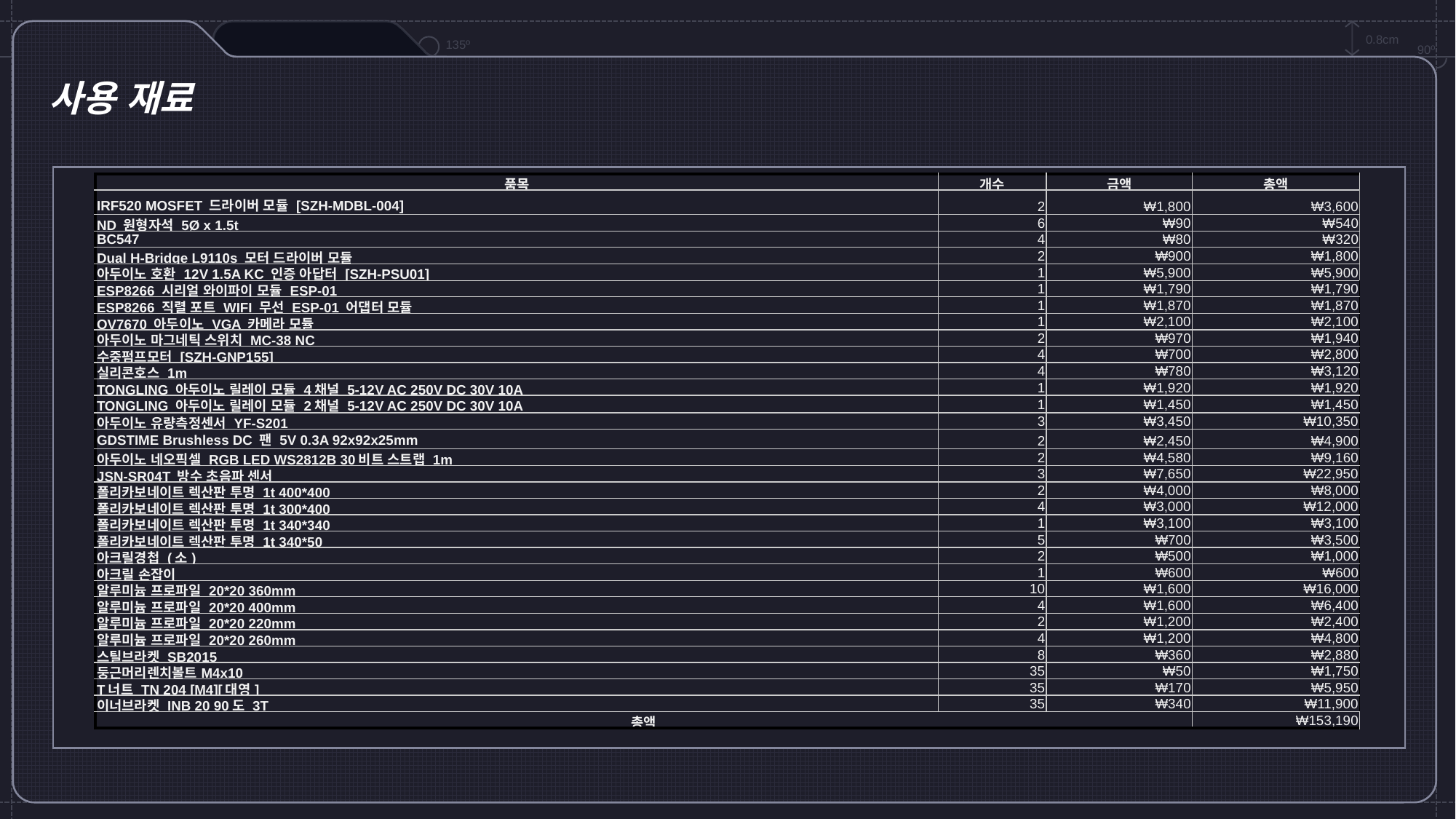

0.8cm
135º

90º

사용 재료

| 품목 | 개수 | 금액 | 총액 |
| --- | --- | --- | --- |
| IRF520 MOSFET 드라이버 모듈 [SZH-MDBL-004] | 2 | ₩1,800 | ₩3,600 |
| ND 원형자석 5Ø x 1.5t | 6 | ₩90 | ₩540 |
| BC547 | 4 | ₩80 | ₩320 |
| Dual H-Bridge L9110s 모터 드라이버 모듈 | 2 | ₩900 | ₩1,800 |
| 아두이노 호환 12V 1.5A KC 인증 아답터 [SZH-PSU01] | 1 | ₩5,900 | ₩5,900 |
| ESP8266 시리얼 와이파이 모듈 ESP-01 | 1 | ₩1,790 | ₩1,790 |
| ESP8266 직렬 포트 WIFI 무선 ESP-01 어댑터 모듈 | 1 | ₩1,870 | ₩1,870 |
| OV7670 아두이노 VGA 카메라 모듈 | 1 | ₩2,100 | ₩2,100 |
| 아두이노 마그네틱 스위치 MC-38 NC | 2 | ₩970 | ₩1,940 |
| 수중펌프모터 [SZH-GNP155] | 4 | ₩700 | ₩2,800 |
| 실리콘호스 1m | 4 | ₩780 | ₩3,120 |
| TONGLING 아두이노 릴레이 모듈 4채널 5-12V AC 250V DC 30V 10A | 1 | ₩1,920 | ₩1,920 |
| TONGLING 아두이노 릴레이 모듈 2채널 5-12V AC 250V DC 30V 10A | 1 | ₩1,450 | ₩1,450 |
| 아두이노 유량측정센서 YF-S201 | 3 | ₩3,450 | ₩10,350 |
| GDSTIME Brushless DC 팬 5V 0.3A 92x92x25mm | 2 | ₩2,450 | ₩4,900 |
| 아두이노 네오픽셀 RGB LED WS2812B 30비트 스트랩 1m | 2 | ₩4,580 | ₩9,160 |
| JSN-SR04T 방수 초음파 센서 | 3 | ₩7,650 | ₩22,950 |
| 폴리카보네이트 렉산판 투명 1t 400\*400 | 2 | ₩4,000 | ₩8,000 |
| 폴리카보네이트 렉산판 투명 1t 300\*400 | 4 | ₩3,000 | ₩12,000 |
| 폴리카보네이트 렉산판 투명 1t 340\*340 | 1 | ₩3,100 | ₩3,100 |
| 폴리카보네이트 렉산판 투명 1t 340\*50 | 5 | ₩700 | ₩3,500 |
| 아크릴경첩 (소) | 2 | ₩500 | ₩1,000 |
| 아크릴 손잡이 | 1 | ₩600 | ₩600 |
| 알루미늄 프로파일 20\*20 360mm | 10 | ₩1,600 | ₩16,000 |
| 알루미늄 프로파일 20\*20 400mm | 4 | ₩1,600 | ₩6,400 |
| 알루미늄 프로파일 20\*20 220mm | 2 | ₩1,200 | ₩2,400 |
| 알루미늄 프로파일 20\*20 260mm | 4 | ₩1,200 | ₩4,800 |
| 스틸브라켓 SB2015 | 8 | ₩360 | ₩2,880 |
| 둥근머리렌치볼트M4x10 | 35 | ₩50 | ₩1,750 |
| T너트 TN 204 [M4][대영] | 35 | ₩170 | ₩5,950 |
| 이너브라켓 INB 20 90도 3T | 35 | ₩340 | ₩11,900 |
| 총액 |  |  | ₩153,190 |